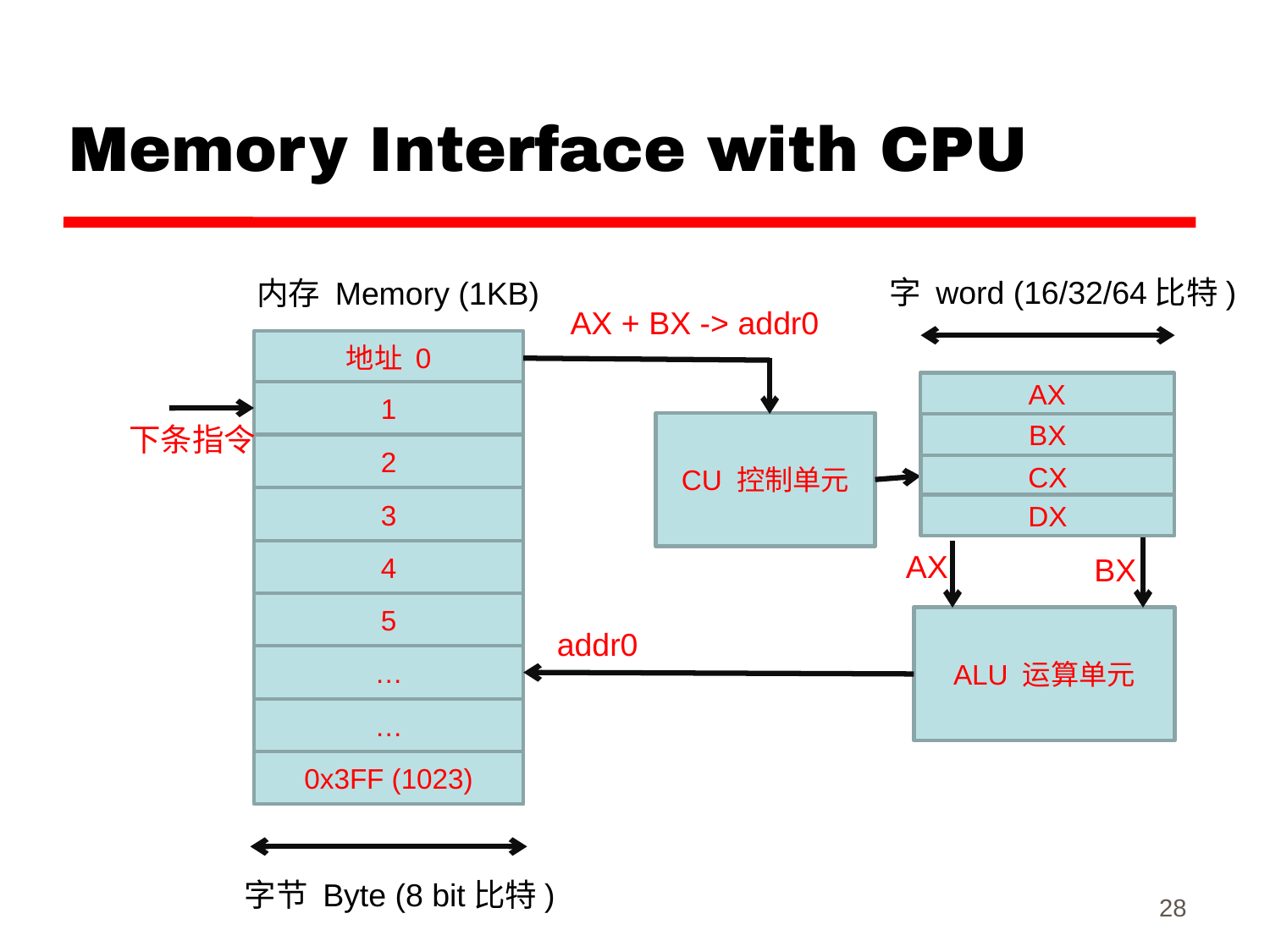

# Memory Interface with CPU
字 word (16/32/64比特)
内存 Memory (1KB)
AX + BX -> addr0
地址 0
AX
1
CU 控制单元
下条指令
BX
2
CX
3
DX
AX
4
BX
5
ALU 运算单元
addr0
…
…
0x3FF (1023)
28
字节 Byte (8 bit比特)